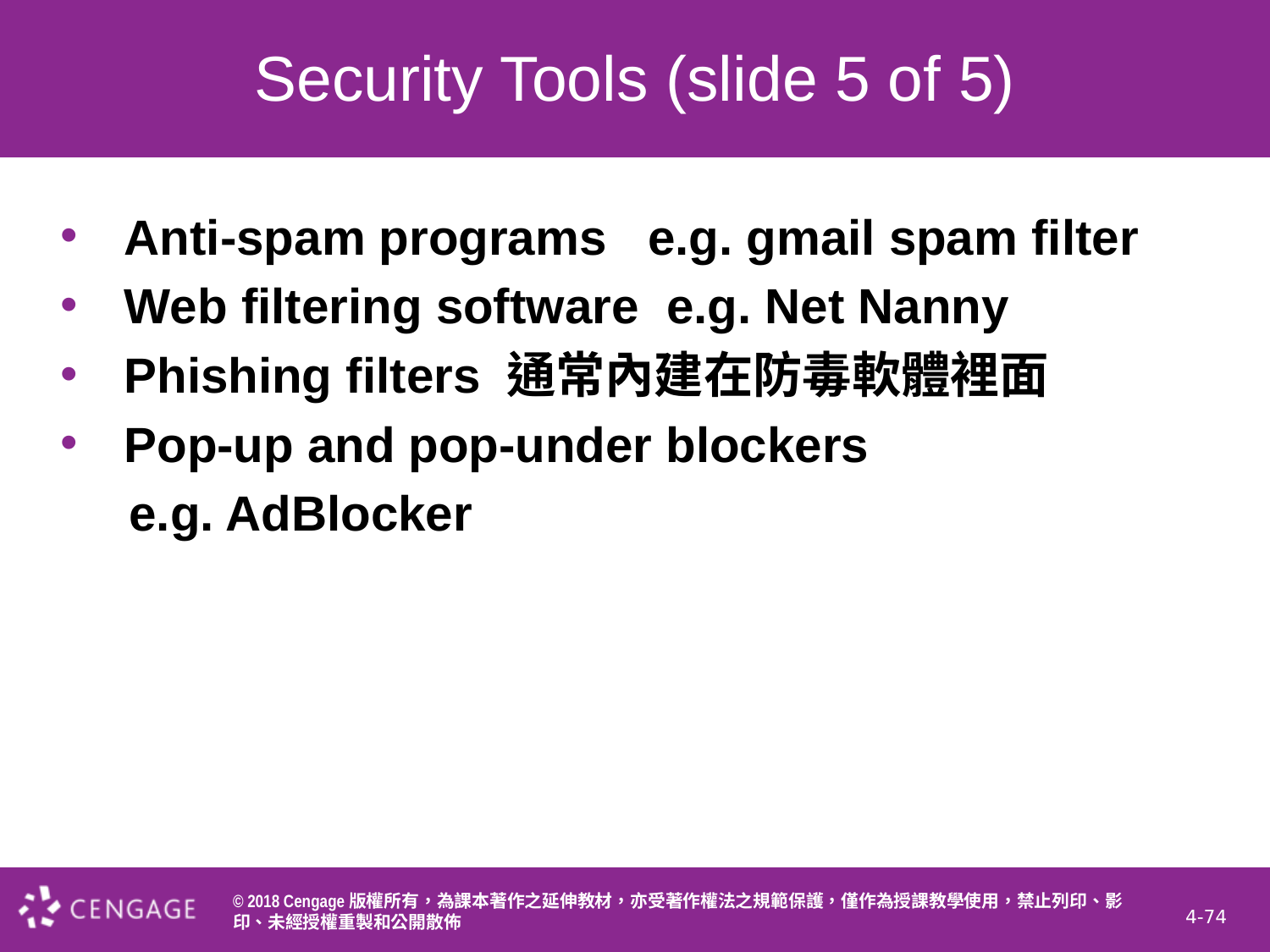

# Security Tools (slide 5 of 5)
Anti-spam programs   e.g. gmail spam filter
Web filtering software  e.g. Net Nanny
Phishing filters 通常內建在防毒軟體裡面
Pop-up and pop-under blockers
     e.g. AdBlocker